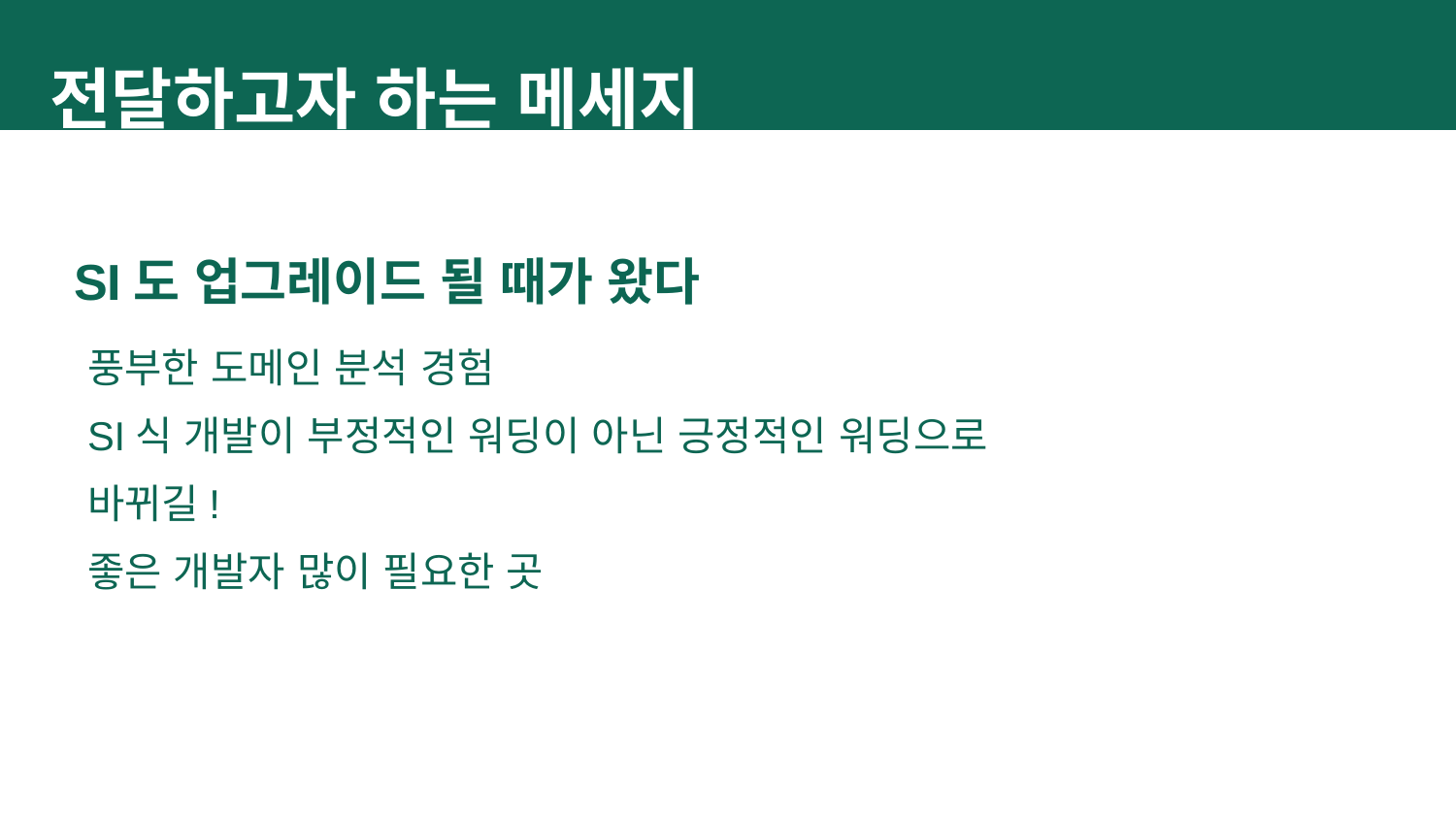

전달하고자 하는 메세지
SI도 업그레이드 될 때가 왔다
풍부한 도메인 분석 경험
SI식 개발이 부정적인 워딩이 아닌 긍정적인 워딩으로 바뀌길!
좋은 개발자 많이 필요한 곳